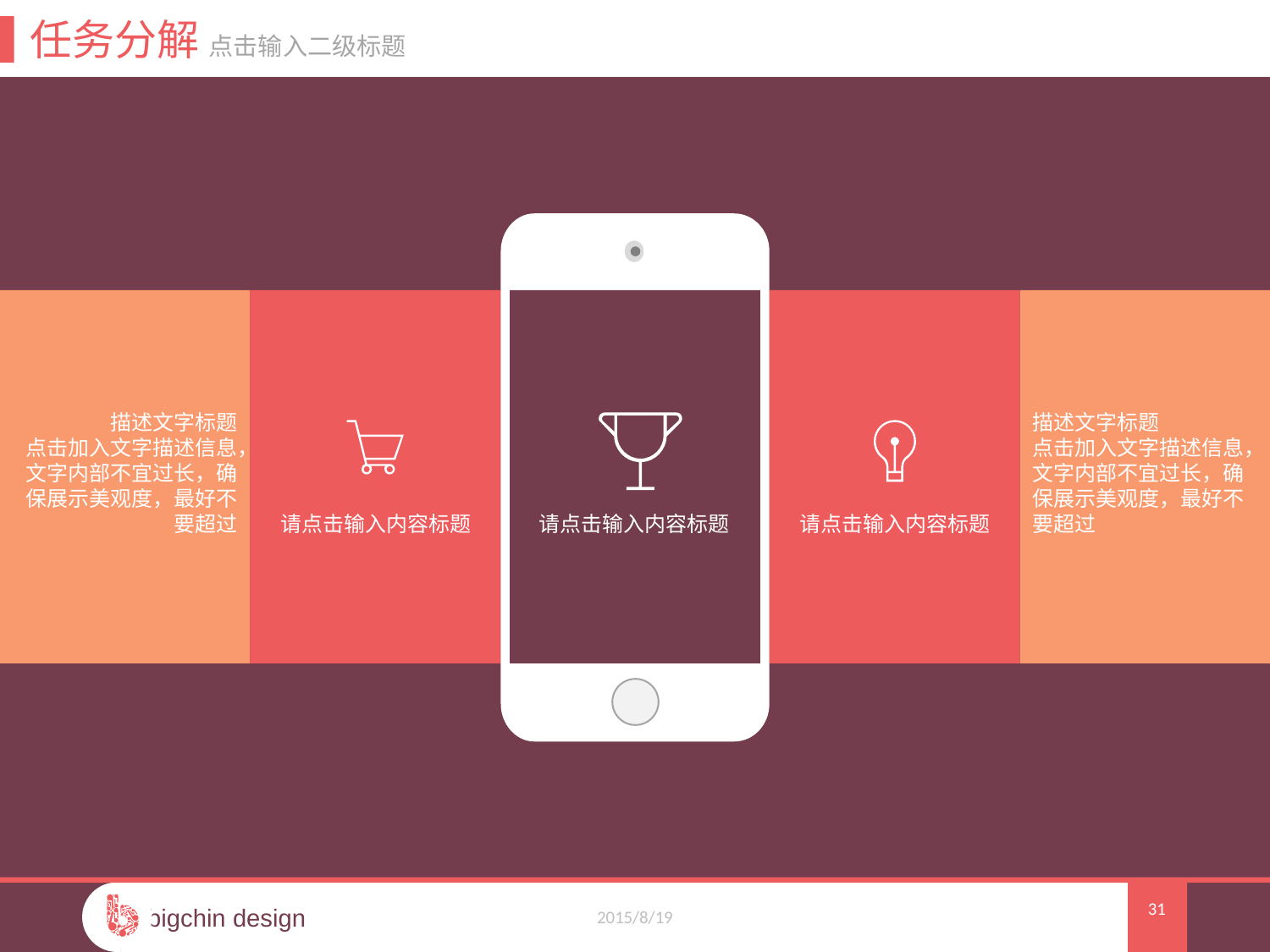

任务分解 点击输入二级标题

描述文字标题
点击加入文字描述信息，文字内部不宜过长，确保展示美观度，最好不要超过
描述文字标题
点击加入文字描述信息，文字内部不宜过长，确保展示美观度，最好不要超过

请点击输入内容标题
请点击输入内容标题
请点击输入内容标题
31
2015/8/19